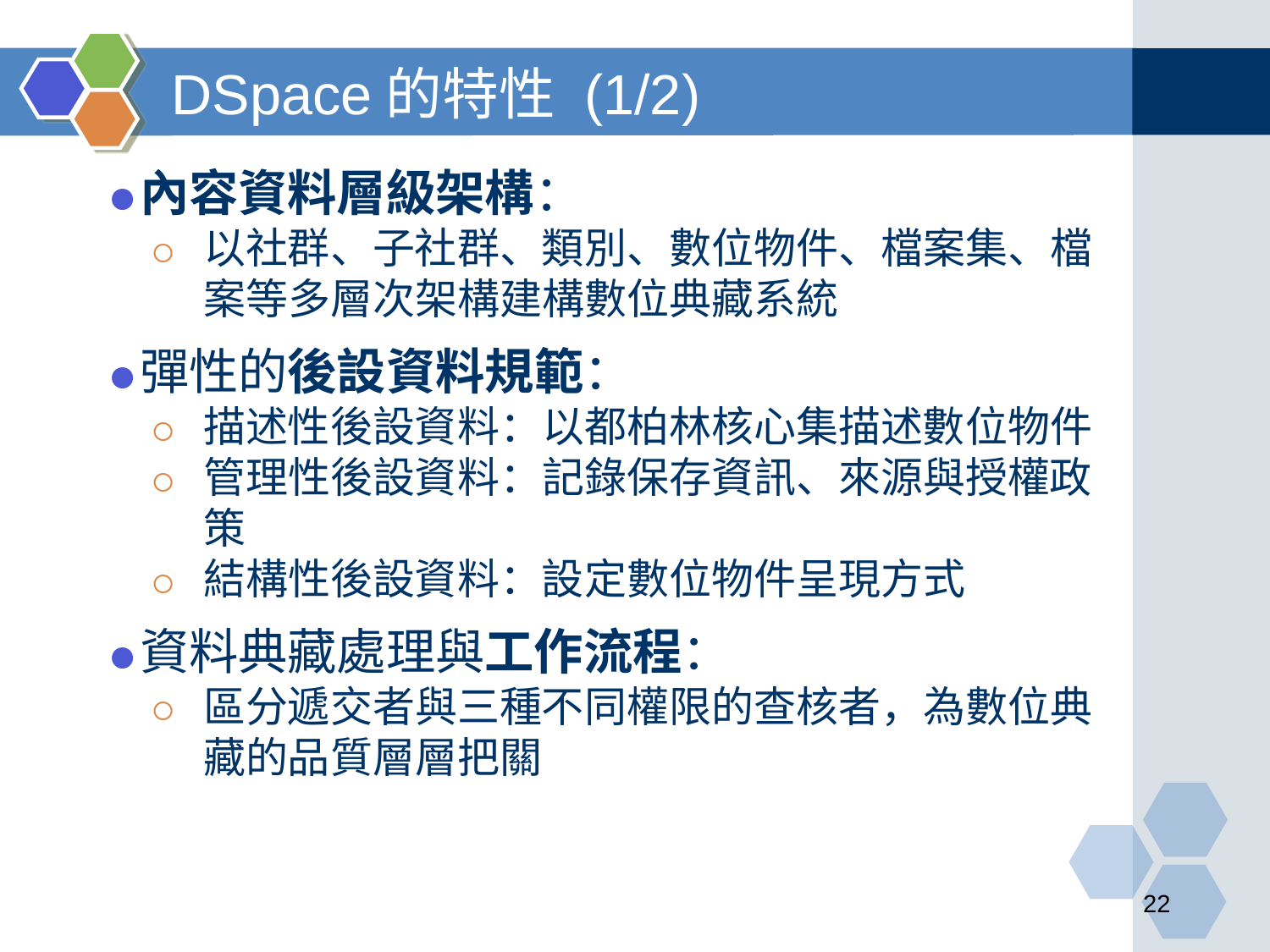

# DSpace的特性 (1/2)
內容資料層級架構：
以社群、子社群、類別、數位物件、檔案集、檔案等多層次架構建構數位典藏系統
彈性的後設資料規範：
描述性後設資料：以都柏林核心集描述數位物件
管理性後設資料：記錄保存資訊、來源與授權政策
結構性後設資料：設定數位物件呈現方式
資料典藏處理與工作流程：
區分遞交者與三種不同權限的查核者，為數位典藏的品質層層把關
22